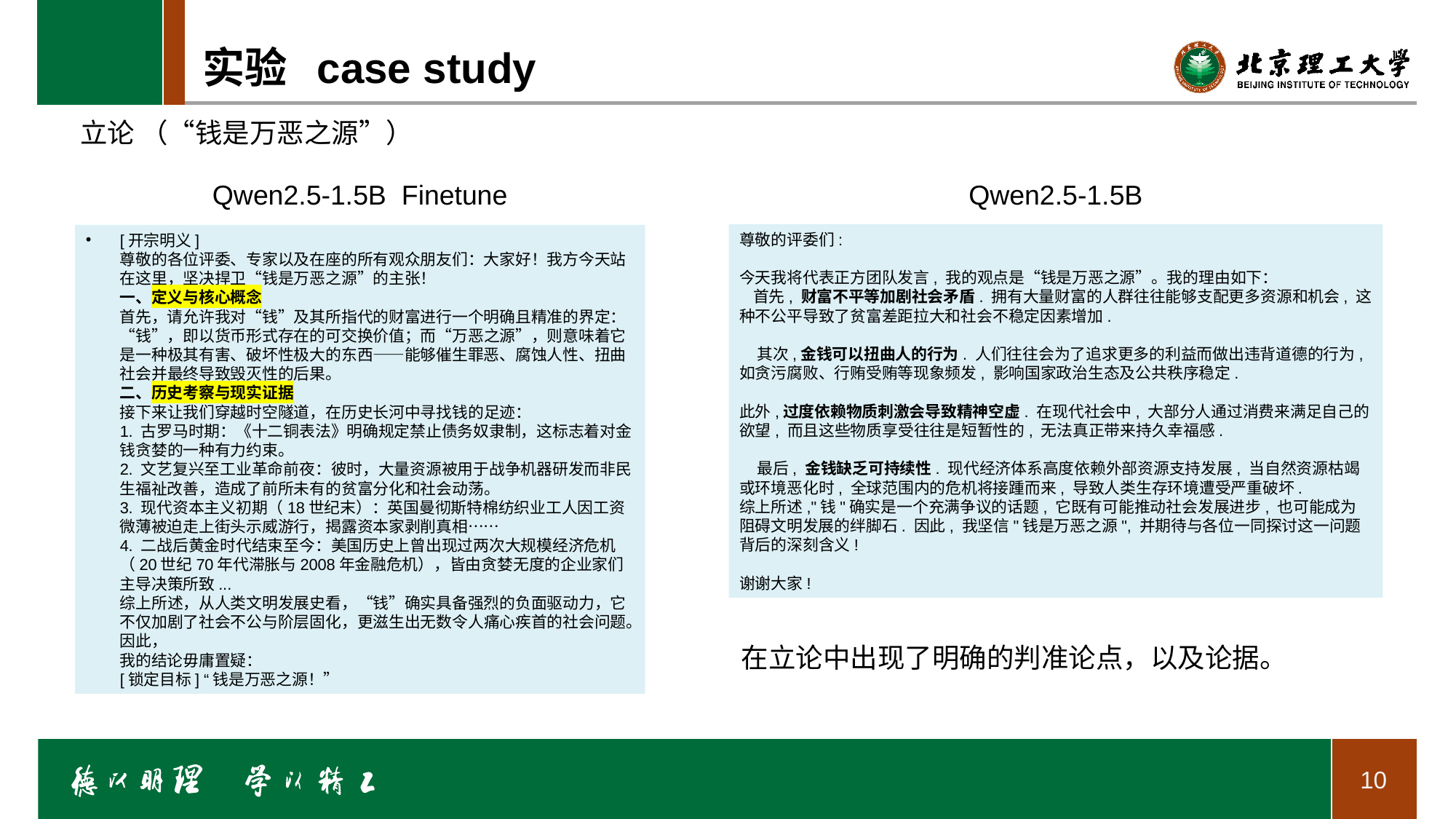

# 实验  case study
立论 （“钱是万恶之源”）
Qwen2.5-1.5B  Finetune
Qwen2.5-1.5B
尊敬的评委们:
今天我将代表正方团队发言, 我的观点是“钱是万恶之源”。我的理由如下：
    首先, 财富不平等加剧社会矛盾. 拥有大量财富的人群往往能够支配更多资源和机会, 这种不公平导致了贫富差距拉大和社会不稳定因素增加.
    其次,金钱可以扭曲人的行为. 人们往往会为了追求更多的利益而做出违背道德的行为, 如贪污腐败、行贿受贿等现象频发, 影响国家政治生态及公共秩序稳定.
此外,过度依赖物质刺激会导致精神空虚. 在现代社会中, 大部分人通过消费来满足自己的欲望, 而且这些物质享受往往是短暂性的, 无法真正带来持久幸福感.
    最后, 金钱缺乏可持续性. 现代经济体系高度依赖外部资源支持发展, 当自然资源枯竭或环境恶化时, 全球范围内的危机将接踵而来, 导致人类生存环境遭受严重破坏.
综上所述,"钱"确实是一个充满争议的话题, 它既有可能推动社会发展进步, 也可能成为阻碍文明发展的绊脚石. 因此, 我坚信"钱是万恶之源", 并期待与各位一同探讨这一问题背后的深刻含义!
谢谢大家!
[开宗明义]
尊敬的各位评委、专家以及在座的所有观众朋友们：大家好！我方今天站在这里，坚决捍卫“钱是万恶之源”的主张！
一、定义与核心概念
首先，请允许我对“钱”及其所指代的财富进行一个明确且精准的界定：“钱”，即以货币形式存在的可交换价值；而“万恶之源”，则意味着它是一种极其有害、破坏性极大的东西——能够催生罪恶、腐蚀人性、扭曲社会并最终导致毁灭性的后果。
二、历史考察与现实证据
接下来让我们穿越时空隧道，在历史长河中寻找钱的足迹：
1. 古罗马时期：《十二铜表法》明确规定禁止债务奴隶制，这标志着对金钱贪婪的一种有力约束。
2. 文艺复兴至工业革命前夜：彼时，大量资源被用于战争机器研发而非民生福祉改善，造成了前所未有的贫富分化和社会动荡。
3. 现代资本主义初期（18世纪末）：英国曼彻斯特棉纺织业工人因工资微薄被迫走上街头示威游行，揭露资本家剥削真相……
4. 二战后黄金时代结束至今：美国历史上曾出现过两次大规模经济危机（20世纪70年代滞胀与2008年金融危机），皆由贪婪无度的企业家们主导决策所致...
综上所述，从人类文明发展史看，“钱”确实具备强烈的负面驱动力，它不仅加剧了社会不公与阶层固化，更滋生出无数令人痛心疾首的社会问题。因此，
我的结论毋庸置疑：
[锁定目标] “钱是万恶之源！”
在立论中出现了明确的判准论点，以及论据。